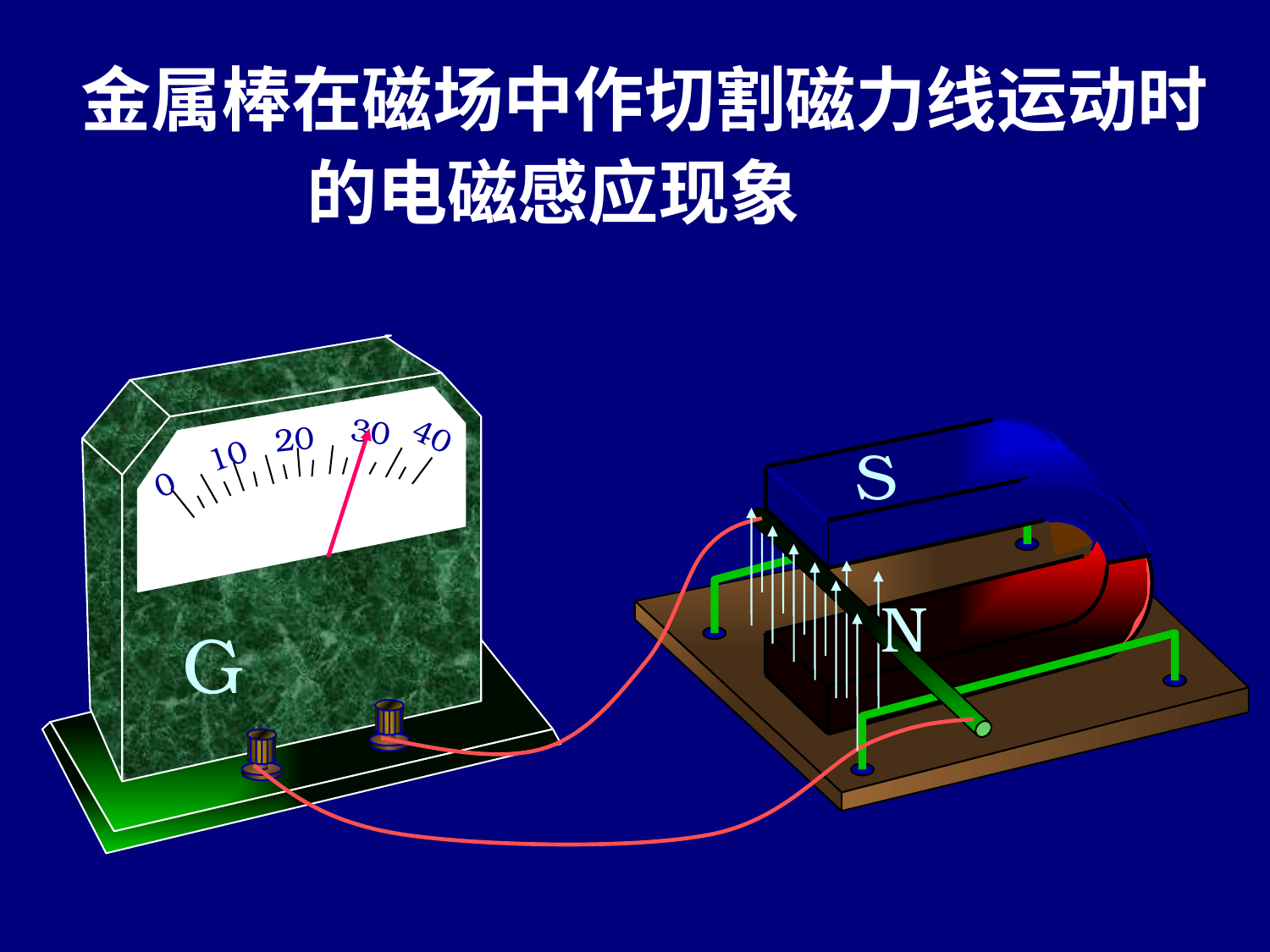

金属棒在磁场中作切割磁力线运动时
             的电磁感应现象

30
40
20

10
S

0

N
G